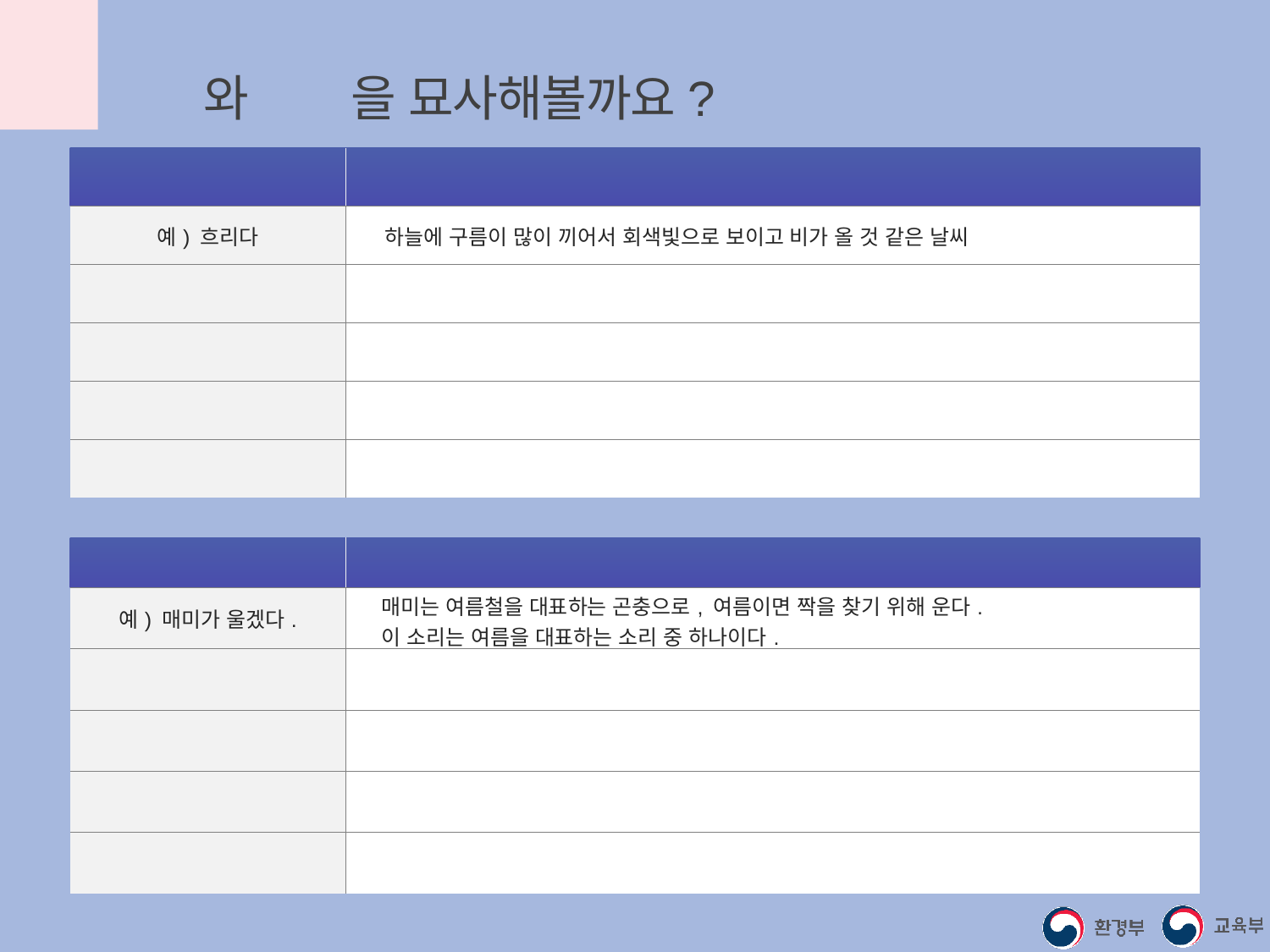

날씨와 계절을 묘사해볼까요?
| 날씨를 묘사하는 말 | 의미 설명 |
| --- | --- |
| 예) 흐리다 | 하늘에 구름이 많이 끼어서 회색빛으로 보이고 비가 올 것 같은 날씨 |
|  |  |
|  |  |
|  |  |
|  |  |
| 계절을 묘사하는 말 | 의미를 설명해 보세요. |
| --- | --- |
| 예) 매미가 울겠다. | 매미는 여름철을 대표하는 곤충으로, 여름이면 짝을 찾기 위해 운다. 이 소리는 여름을 대표하는 소리 중 하나이다. |
|  |  |
|  |  |
|  |  |
|  |  |